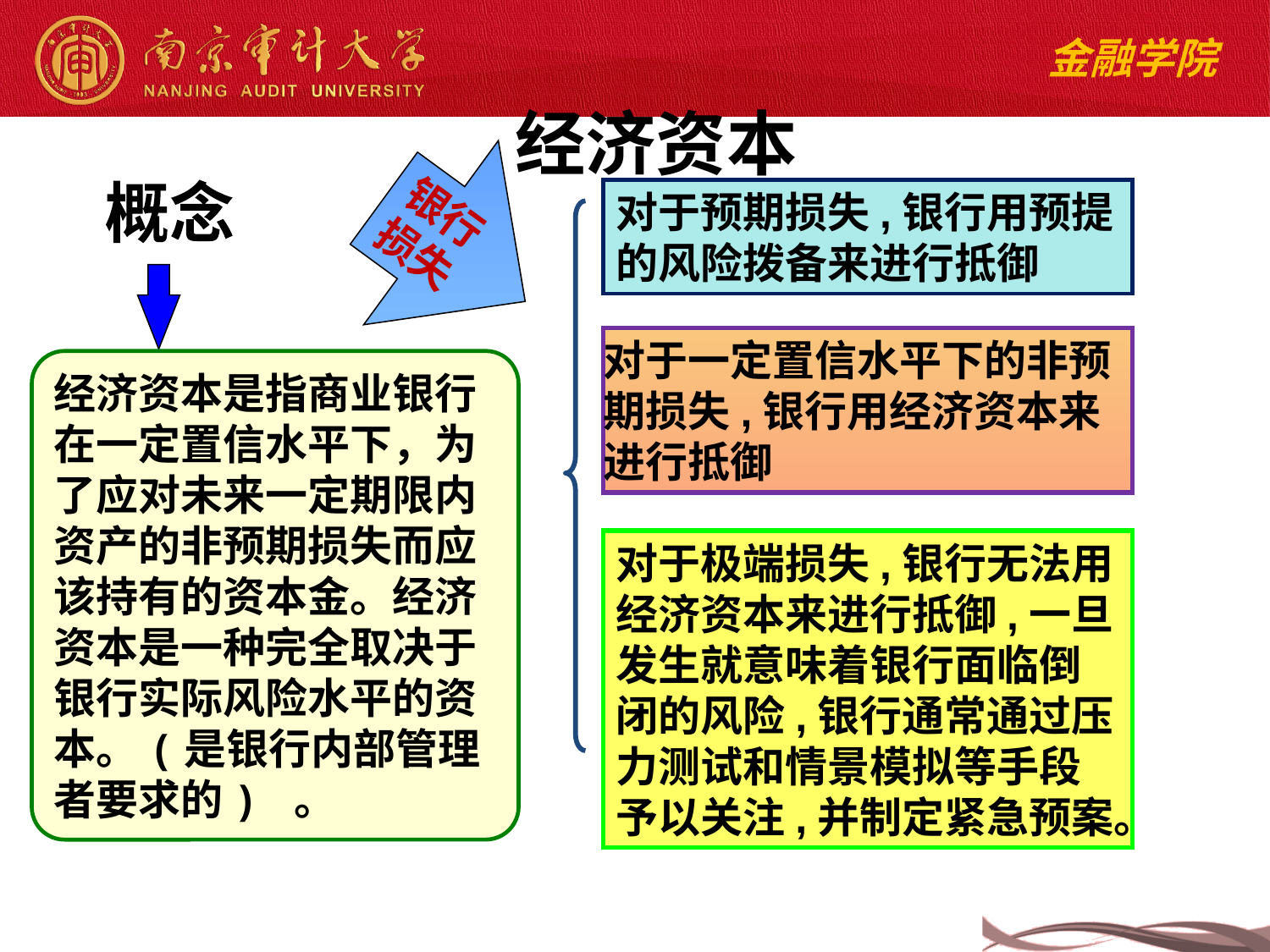

# 经济资本
银行损失
概念
对于预期损失,银行用预提的风险拨备来进行抵御

对于一定置信水平下的非预期损失,银行用经济资本来进行抵御
对于极端损失,银行无法用经济资本来进行抵御,一旦发生就意味着银行面临倒闭的风险,银行通常通过压力测试和情景模拟等手段予以关注,并制定紧急预案。

经济资本是指商业银行在一定置信水平下，为了应对未来一定期限内资产的非预期损失而应该持有的资本金。经济资本是一种完全取决于银行实际风险水平的资本。(是银行内部管理者要求的) 。